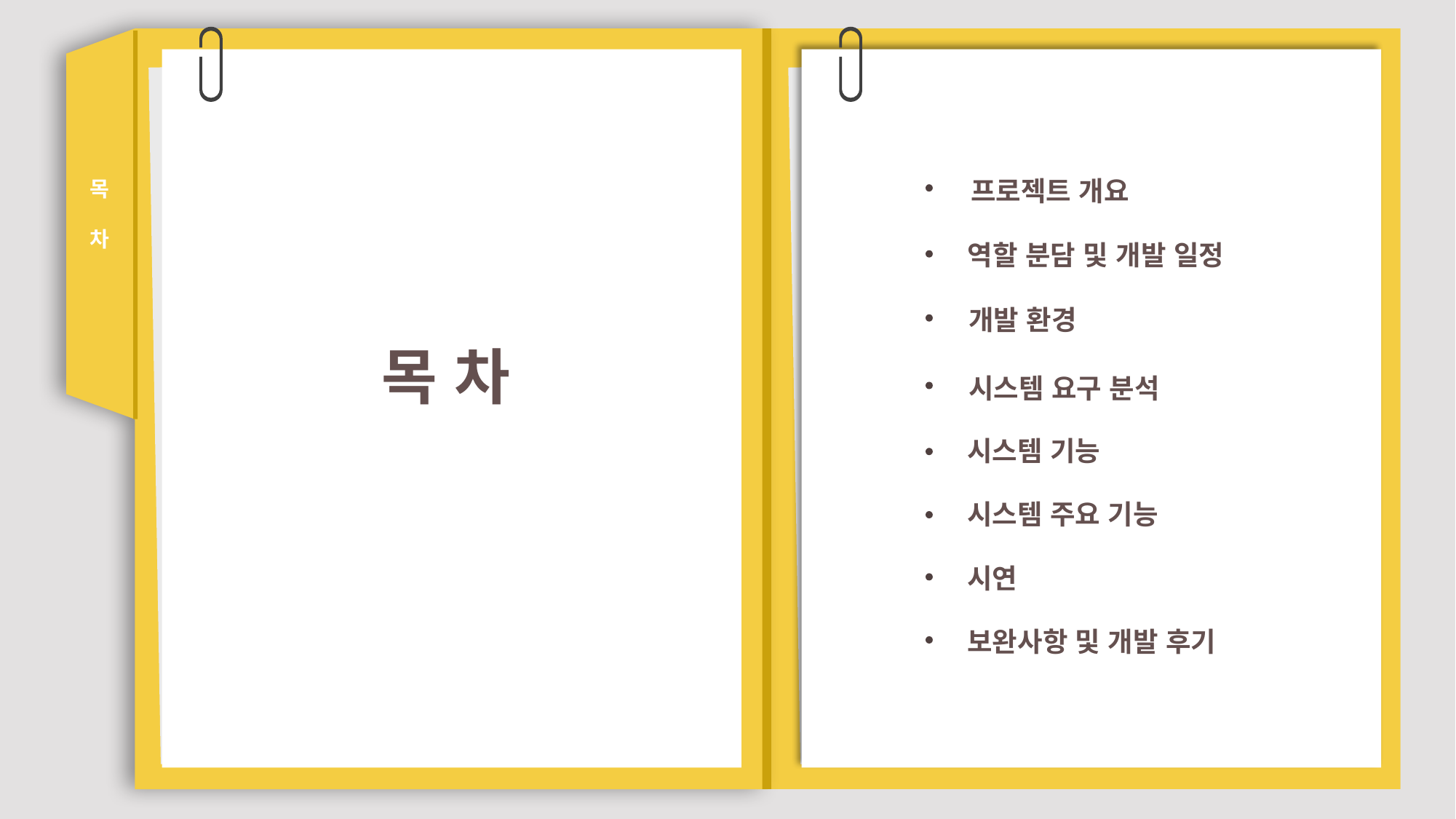

프로젝트 개요

역할 분담 및 개발 일정

개발 환경

시스템 요구 분석

시스템 기능

시스템 주요 기능

시연

보완사항 및 개발 후기

목

차
목 차